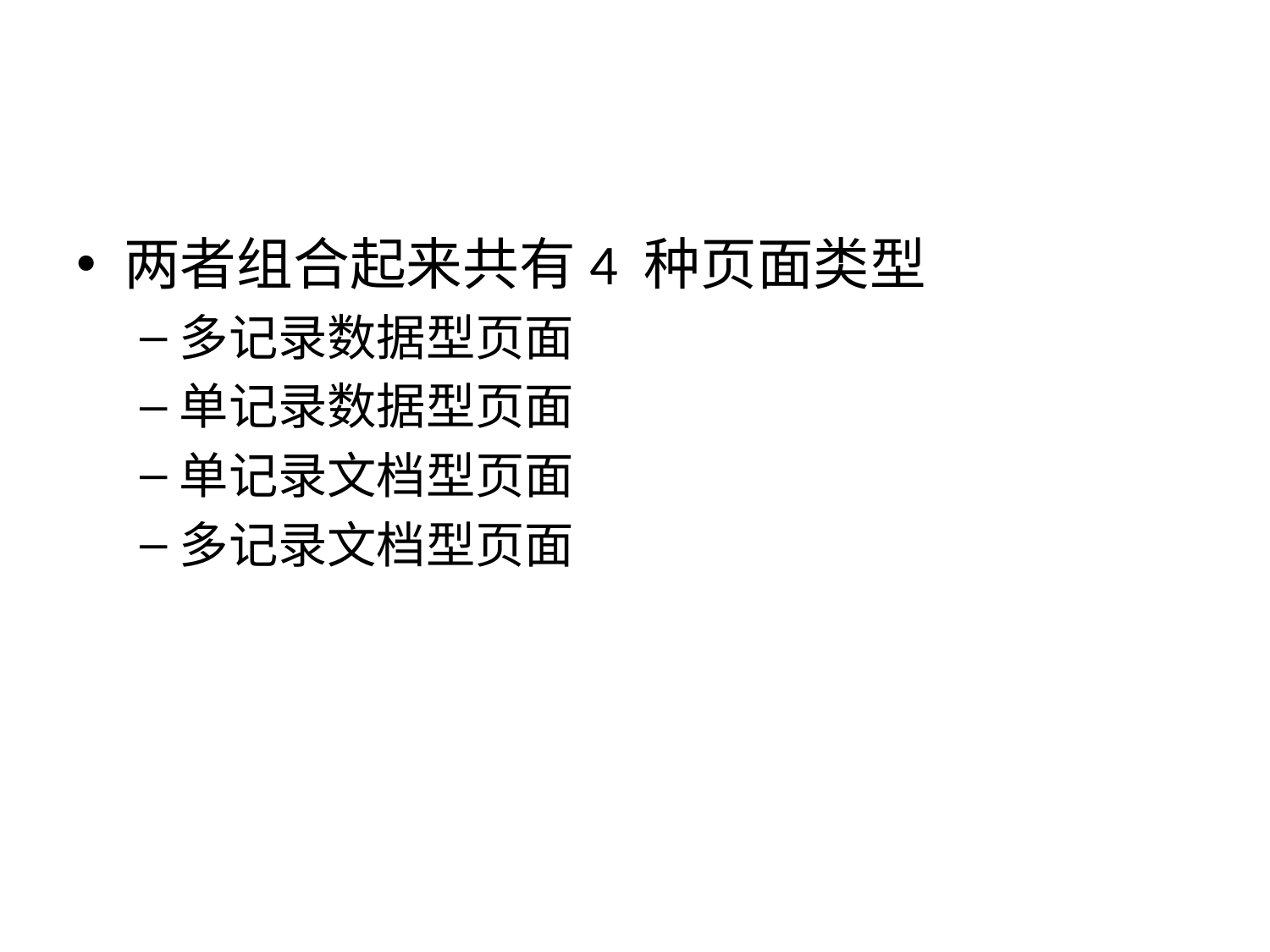

#
两者组合起来共有4 种页面类型
多记录数据型页面
单记录数据型页面
单记录文档型页面
多记录文档型页面